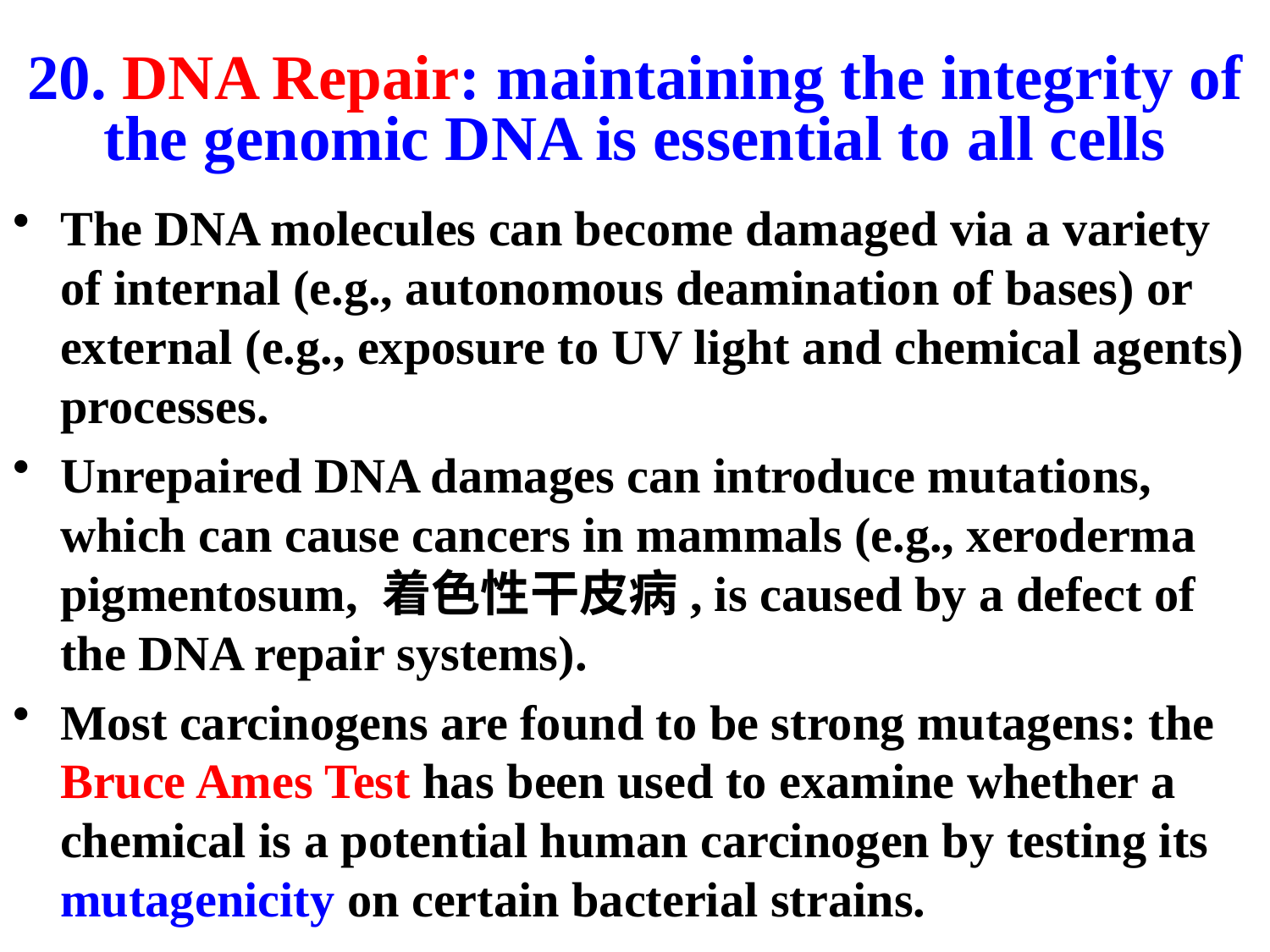

# 20. DNA Repair: maintaining the integrity of the genomic DNA is essential to all cells
The DNA molecules can become damaged via a variety of internal (e.g., autonomous deamination of bases) or external (e.g., exposure to UV light and chemical agents) processes.
Unrepaired DNA damages can introduce mutations, which can cause cancers in mammals (e.g., xeroderma pigmentosum, 着色性干皮病, is caused by a defect of the DNA repair systems).
Most carcinogens are found to be strong mutagens: the Bruce Ames Test has been used to examine whether a chemical is a potential human carcinogen by testing its mutagenicity on certain bacterial strains.